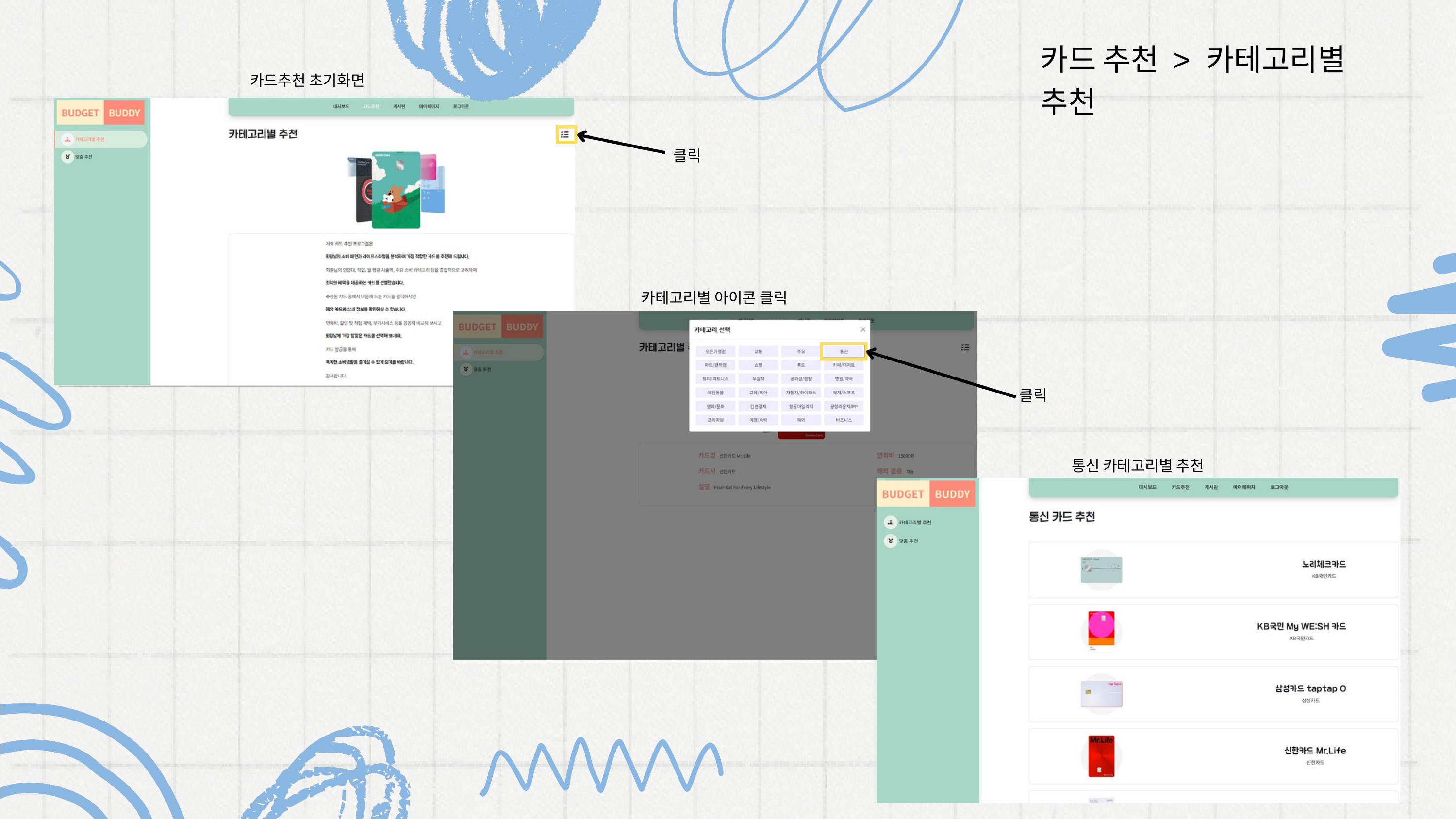

카드 추천 > 카테고리별 추천
카드추천 초기화면

클릭

카테고리별 아이콘 클릭

클릭
통신 카테고리별 추천